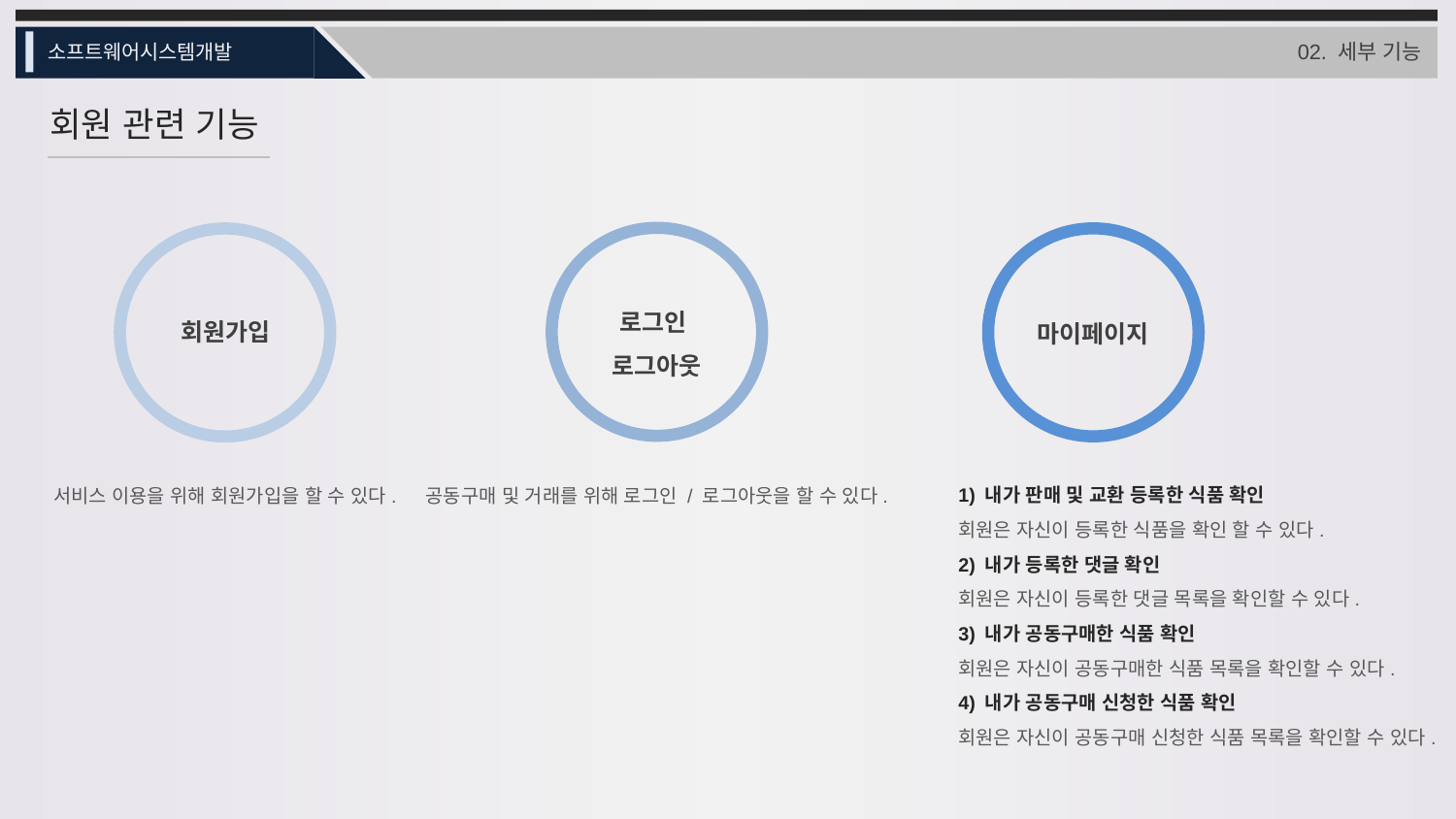

02. 세부 기능
소프트웨어시스템개발
회원 관련 기능

로그인
로그아웃

마이페이지

회원가입
서비스 이용을 위해 회원가입을 할 수 있다.
공동구매 및 거래를 위해 로그인 / 로그아웃을 할 수 있다.
1) 내가 판매 및 교환 등록한 식품 확인
회원은 자신이 등록한 식품을 확인 할 수 있다.
2) 내가 등록한 댓글 확인
회원은 자신이 등록한 댓글 목록을 확인할 수 있다.
3) 내가 공동구매한 식품 확인
회원은 자신이 공동구매한 식품 목록을 확인할 수 있다.
4) 내가 공동구매 신청한 식품 확인
회원은 자신이 공동구매 신청한 식품 목록을 확인할 수 있다.